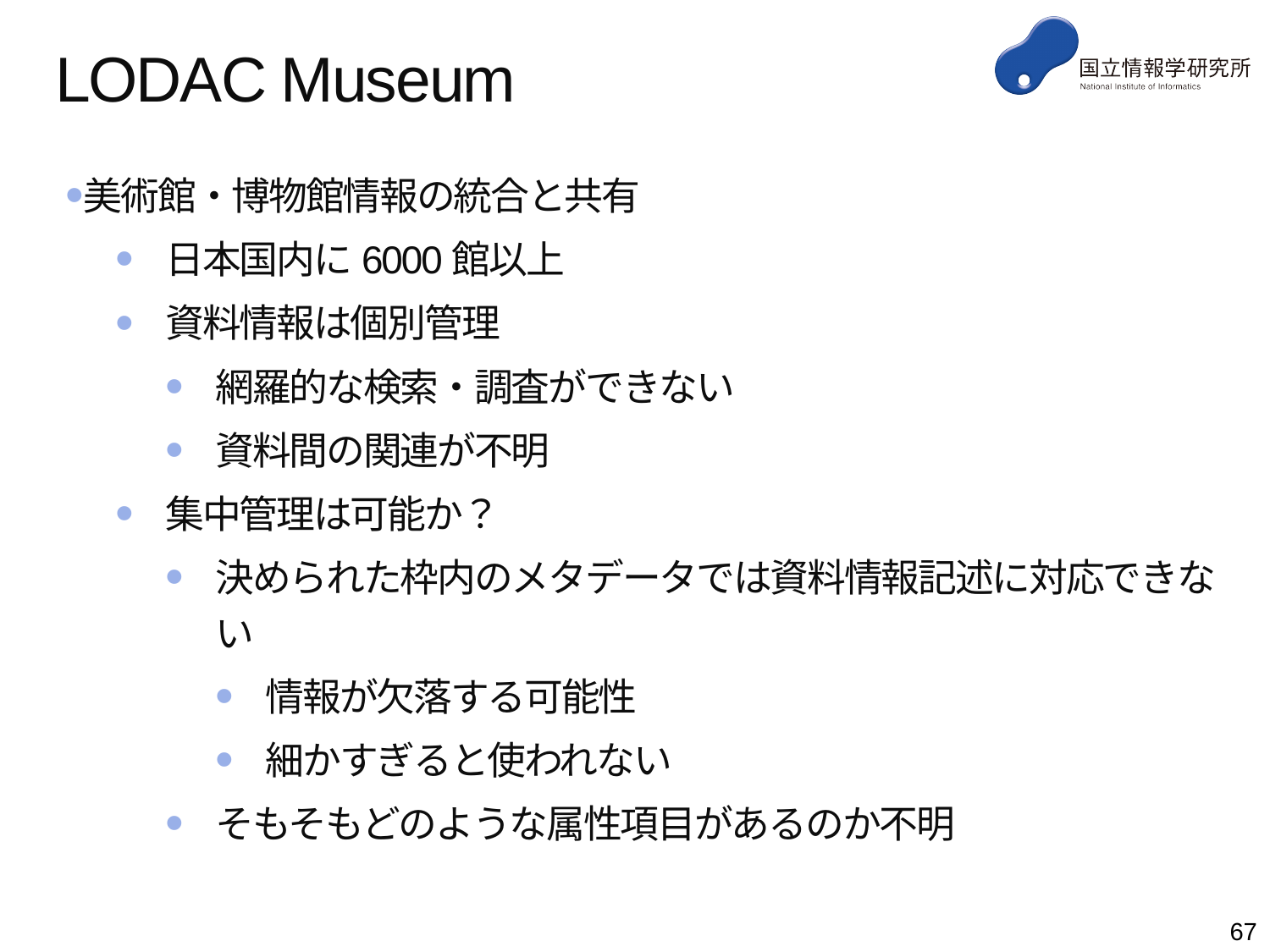

# LODAC Museum
美術館・博物館情報の統合と共有
日本国内に6000館以上
資料情報は個別管理
網羅的な検索・調査ができない
資料間の関連が不明
集中管理は可能か？
決められた枠内のメタデータでは資料情報記述に対応できない
情報が欠落する可能性
細かすぎると使われない
そもそもどのような属性項目があるのか不明

67